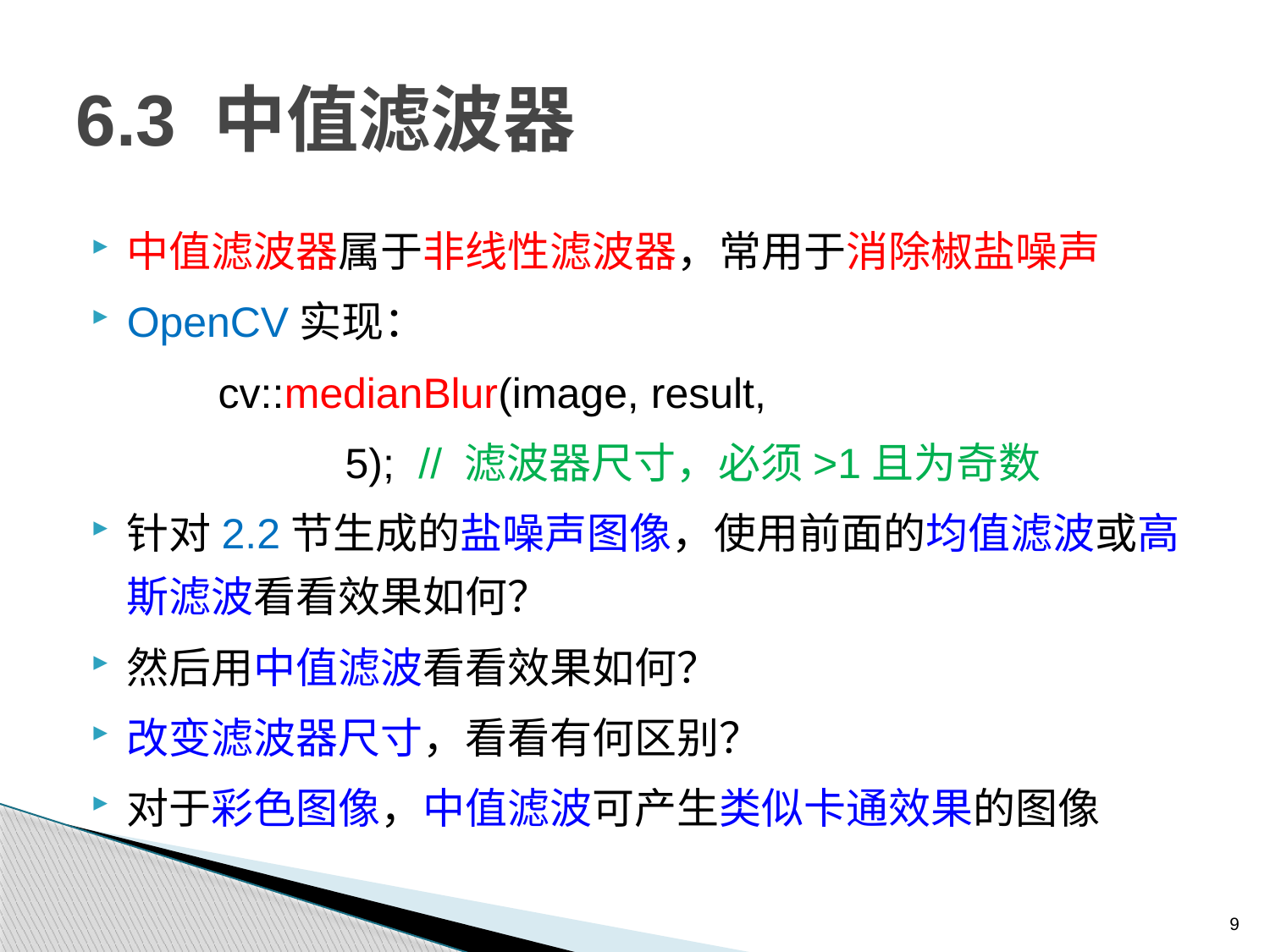

# 6.3 中值滤波器
中值滤波器属于非线性滤波器，常用于消除椒盐噪声
OpenCV实现：
	cv::medianBlur(image, result,
		5);  // 滤波器尺寸，必须>1且为奇数
针对2.2节生成的盐噪声图像，使用前面的均值滤波或高斯滤波看看效果如何？
然后用中值滤波看看效果如何？
改变滤波器尺寸，看看有何区别？
对于彩色图像，中值滤波可产生类似卡通效果的图像
9